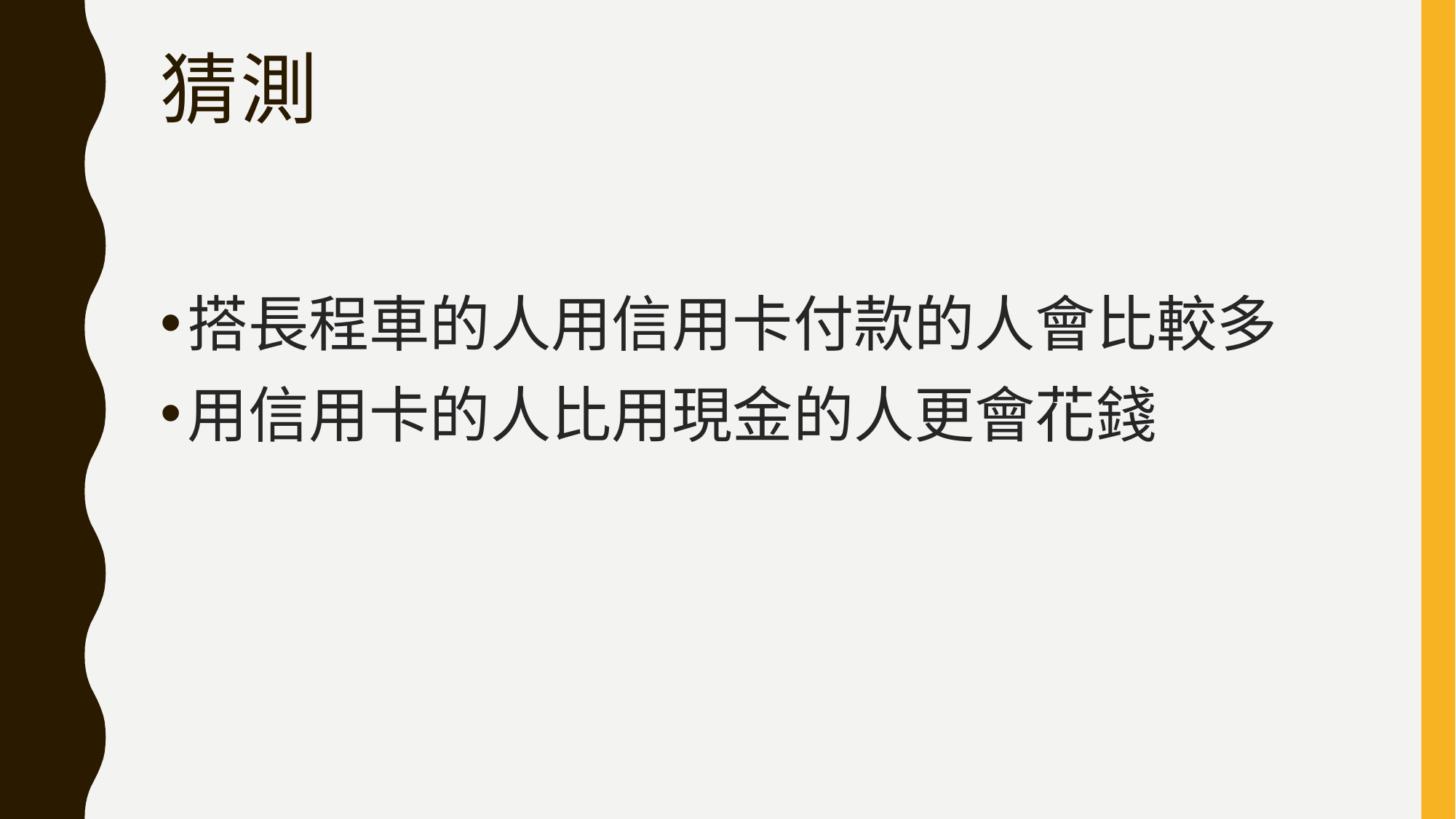

# 猜測
搭長程車的人用信用卡付款的人會比較多
用信用卡的人比用現金的人更會花錢